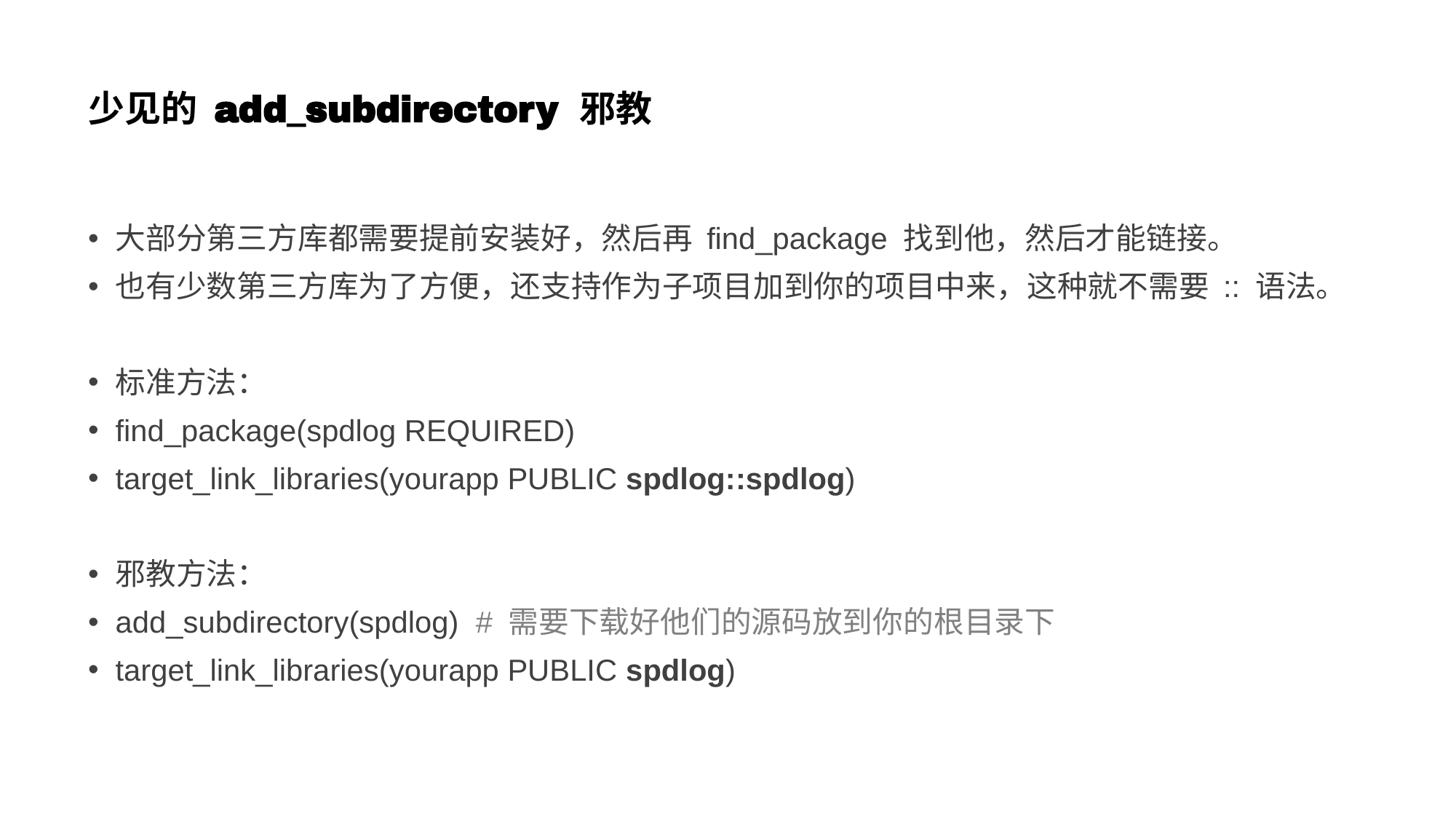

# 少见的 add_subdirectory 邪教
大部分第三方库都需要提前安装好，然后再 find_package 找到他，然后才能链接。
也有少数第三方库为了方便，还支持作为子项目加到你的项目中来，这种就不需要 :: 语法。

标准方法：
find_package(spdlog REQUIRED)
target_link_libraries(yourapp PUBLIC spdlog::spdlog)

邪教方法：
add_subdirectory(spdlog)  # 需要下载好他们的源码放到你的根目录下
target_link_libraries(yourapp PUBLIC spdlog)